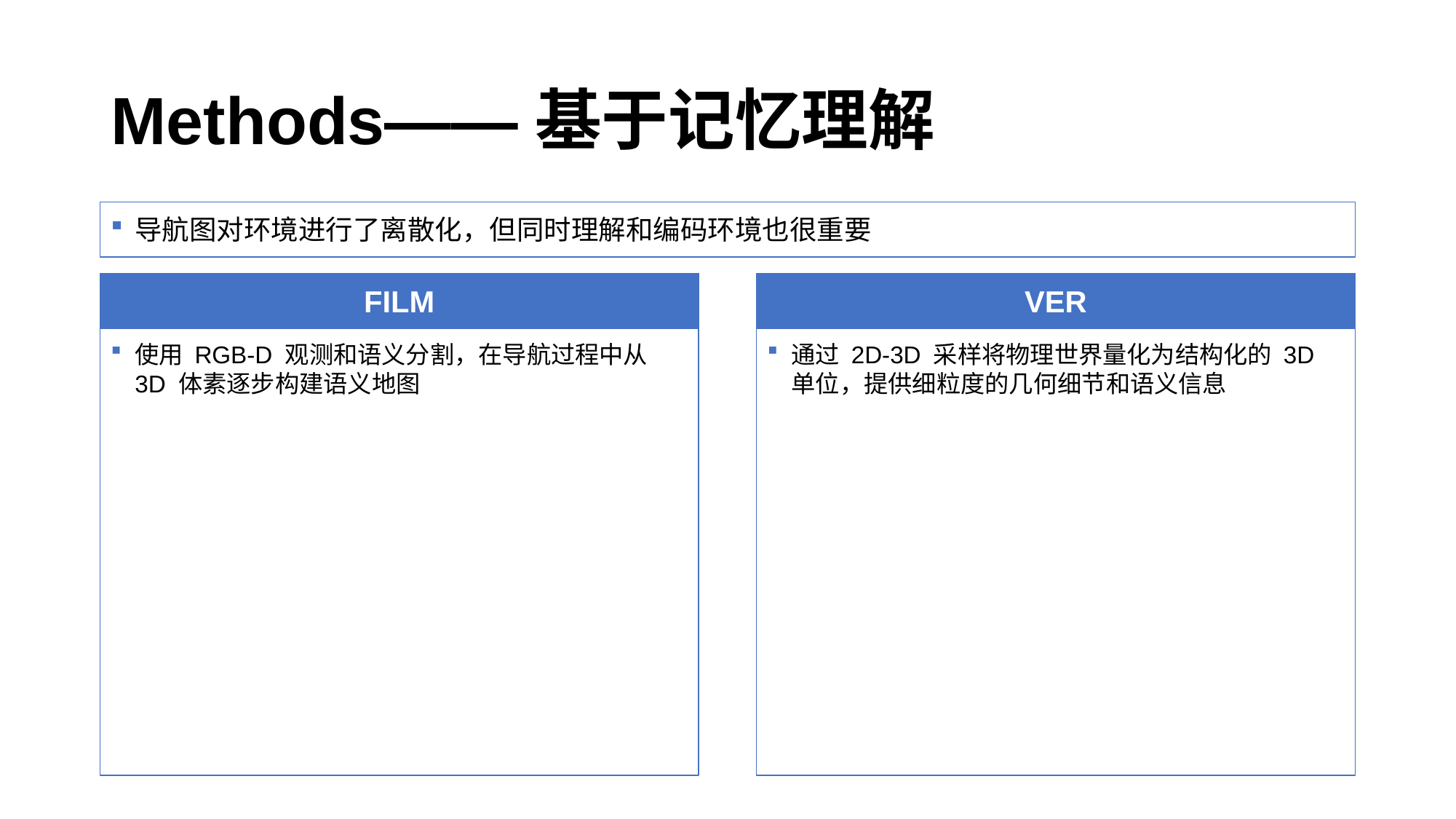

# Methods——基于记忆理解
导航图对环境进行了离散化，但同时理解和编码环境也很重要
FILM
VER
使用 RGB-D 观测和语义分割，在导航过程中从 3D 体素逐步构建语义地图
通过 2D-3D 采样将物理世界量化为结构化的 3D 单位，提供细粒度的几何细节和语义信息